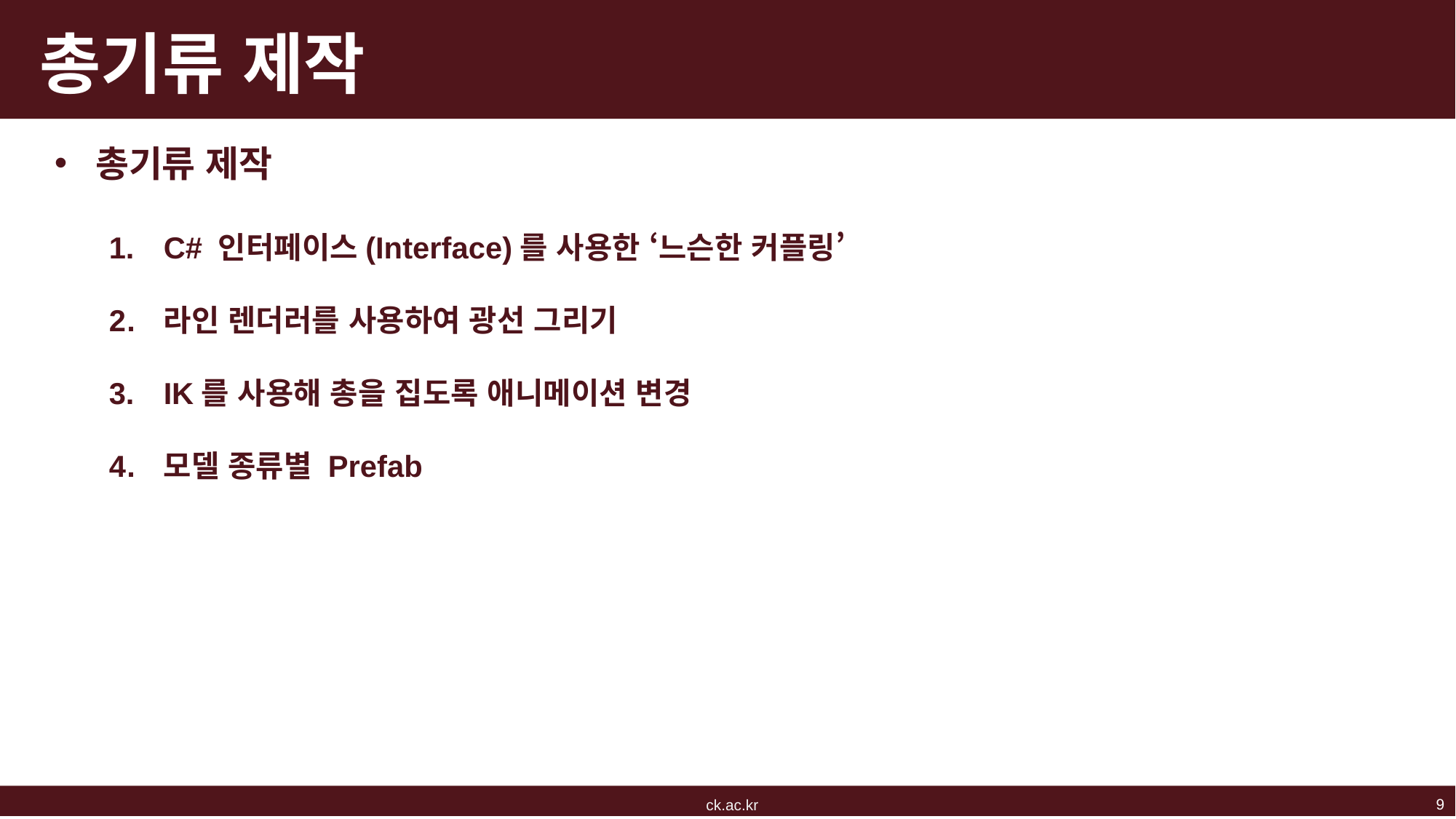

# 총기류 제작
총기류 제작

C# 인터페이스(Interface)를 사용한 ‘느슨한 커플링’

라인 렌더러를 사용하여 광선 그리기

IK를 사용해 총을 집도록 애니메이션 변경

모델 종류별 Prefab

9
ck.ac.kr